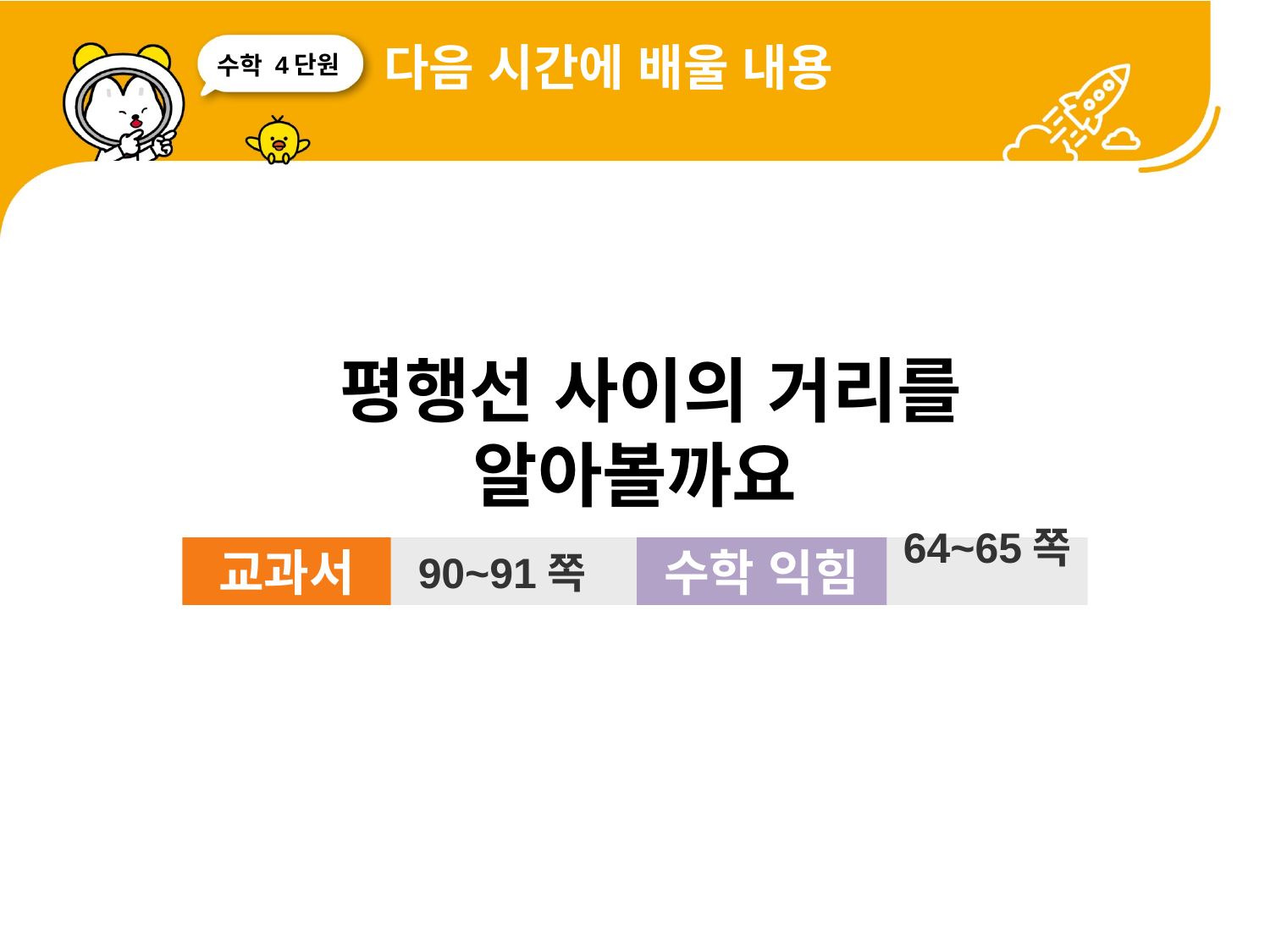

다음 시간에 배울 내용
4단원
 평행선 사이의 거리를 알아볼까요
교과서
90~91쪽
수학 익힘
64~65쪽